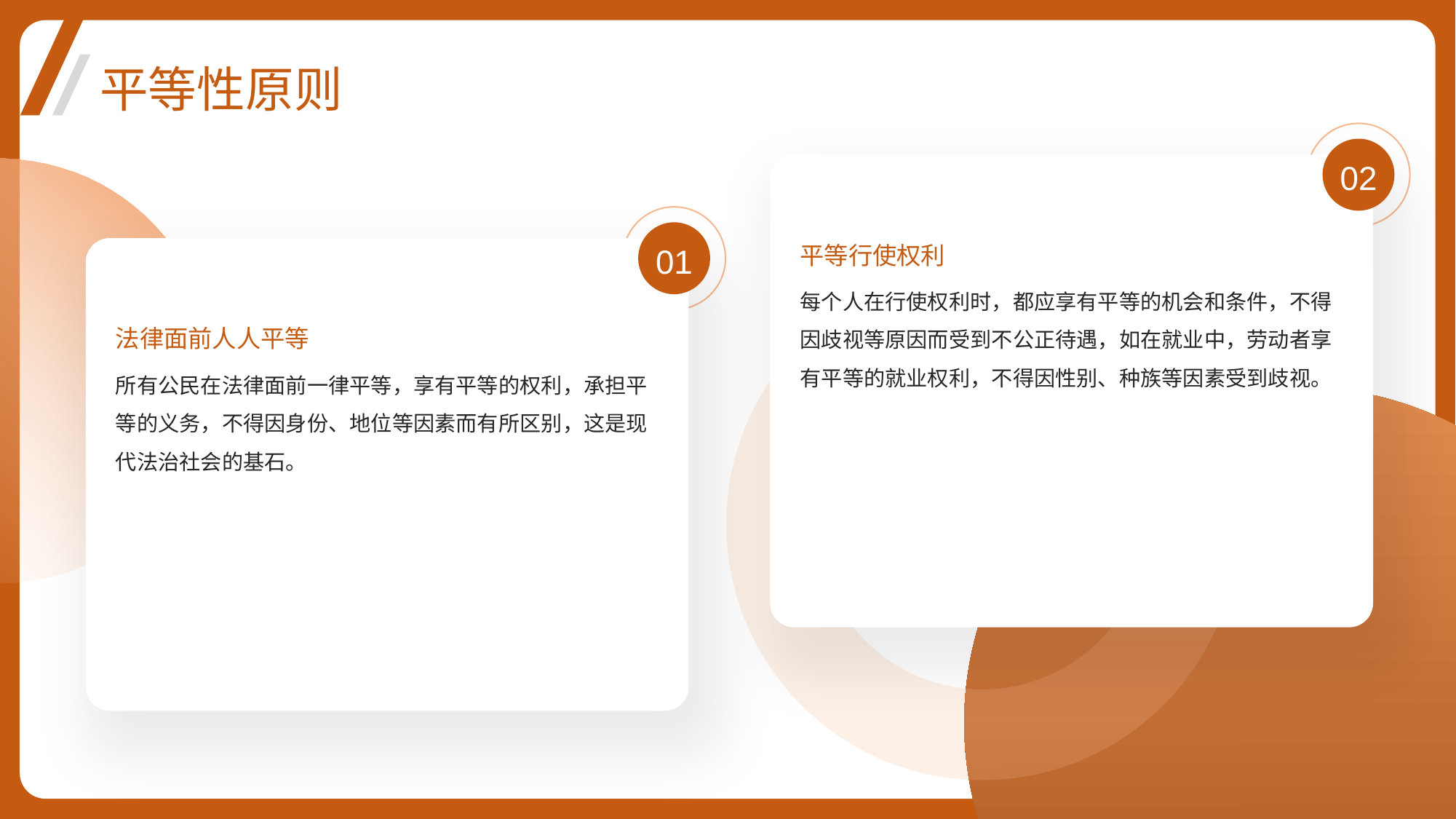

平等性原则

02

平等行使权利

01

法律面前人人平等

每个人在行使权利时，都应享有平等的机会和条件，不得因歧视等原因而受到不公正待遇，如在就业中，劳动者享有平等的就业权利，不得因性别、种族等因素受到歧视。
所有公民在法律面前一律平等，享有平等的权利，承担平等的义务，不得因身份、地位等因素而有所区别，这是现代法治社会的基石。